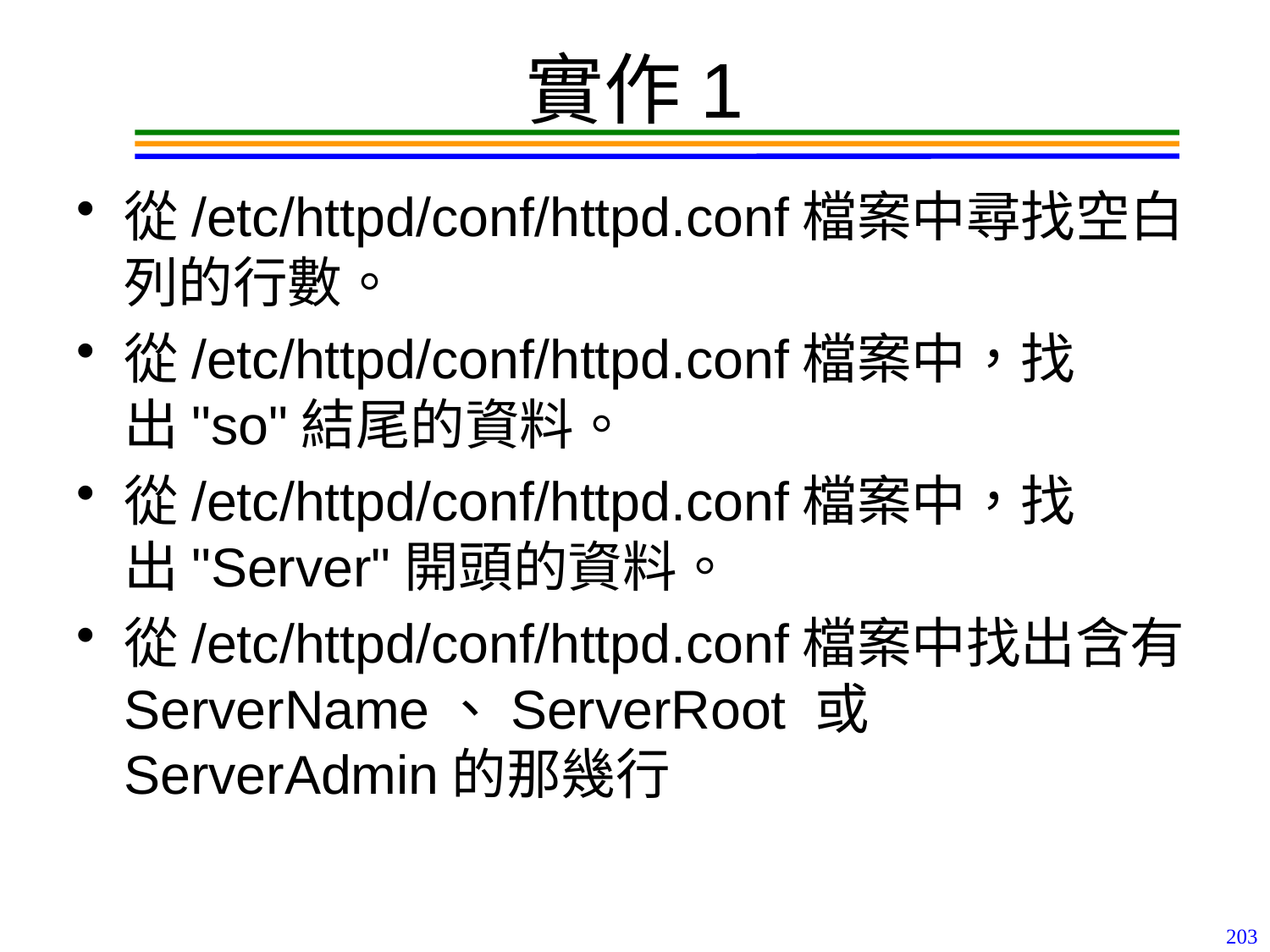

# 實作1
從/etc/httpd/conf/httpd.conf檔案中尋找空白列的行數。
從/etc/httpd/conf/httpd.conf檔案中，找出"so"結尾的資料。
從/etc/httpd/conf/httpd.conf檔案中，找出"Server"開頭的資料。
從/etc/httpd/conf/httpd.conf檔案中找出含有 ServerName、ServerRoot 或 ServerAdmin的那幾行
203